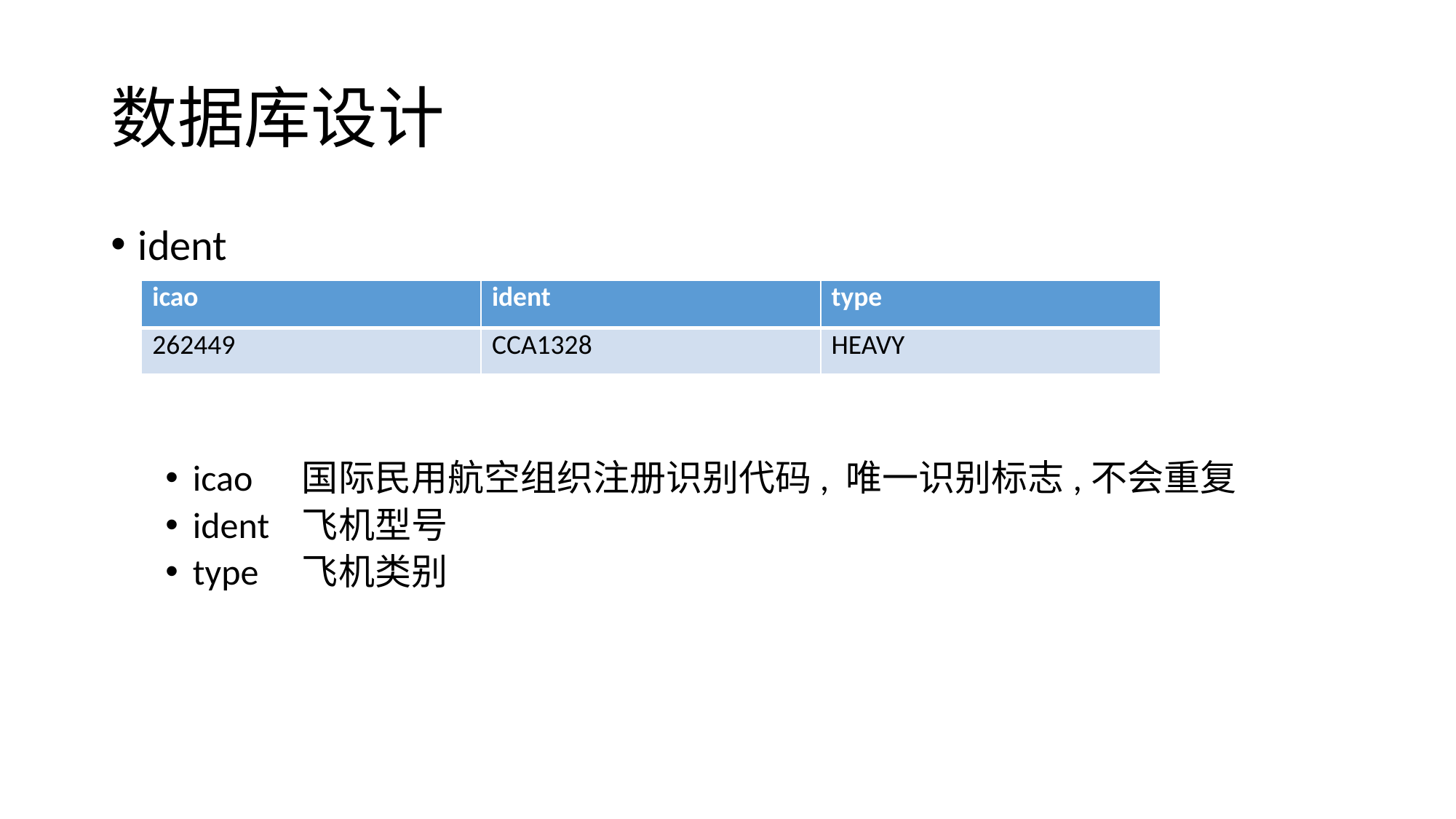

# 数据库设计
ident

icao	国际民用航空组织注册识别代码, 唯一识别标志,不会重复
ident	飞机型号
type 	飞机类别
| icao | ident | type |
| --- | --- | --- |
| 262449 | CCA1328 | HEAVY |